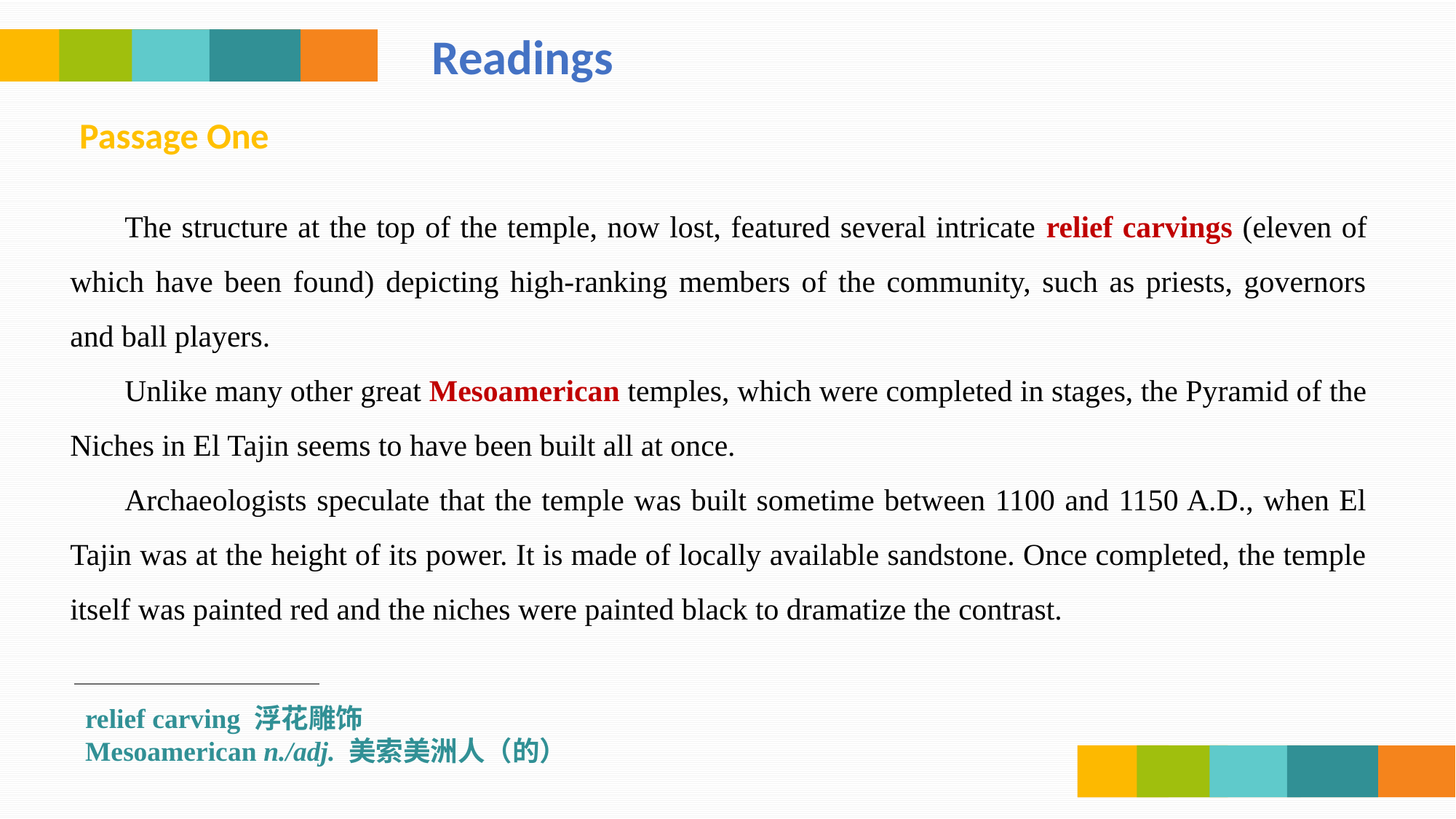

Readings

Passage One
The structure at the top of the temple, now lost, featured several intricate relief carvings (eleven of which have been found) depicting high-ranking members of the community, such as priests, governors and ball players.
Unlike many other great Mesoamerican temples, which were completed in stages, the Pyramid of the Niches in El Tajin seems to have been built all at once.
Archaeologists speculate that the temple was built sometime between 1100 and 1150 A.D., when El Tajin was at the height of its power. It is made of locally available sandstone. Once completed, the temple itself was painted red and the niches were painted black to dramatize the contrast.
relief carving 浮花雕饰
Mesoamerican n./adj. 美索美洲人（的）